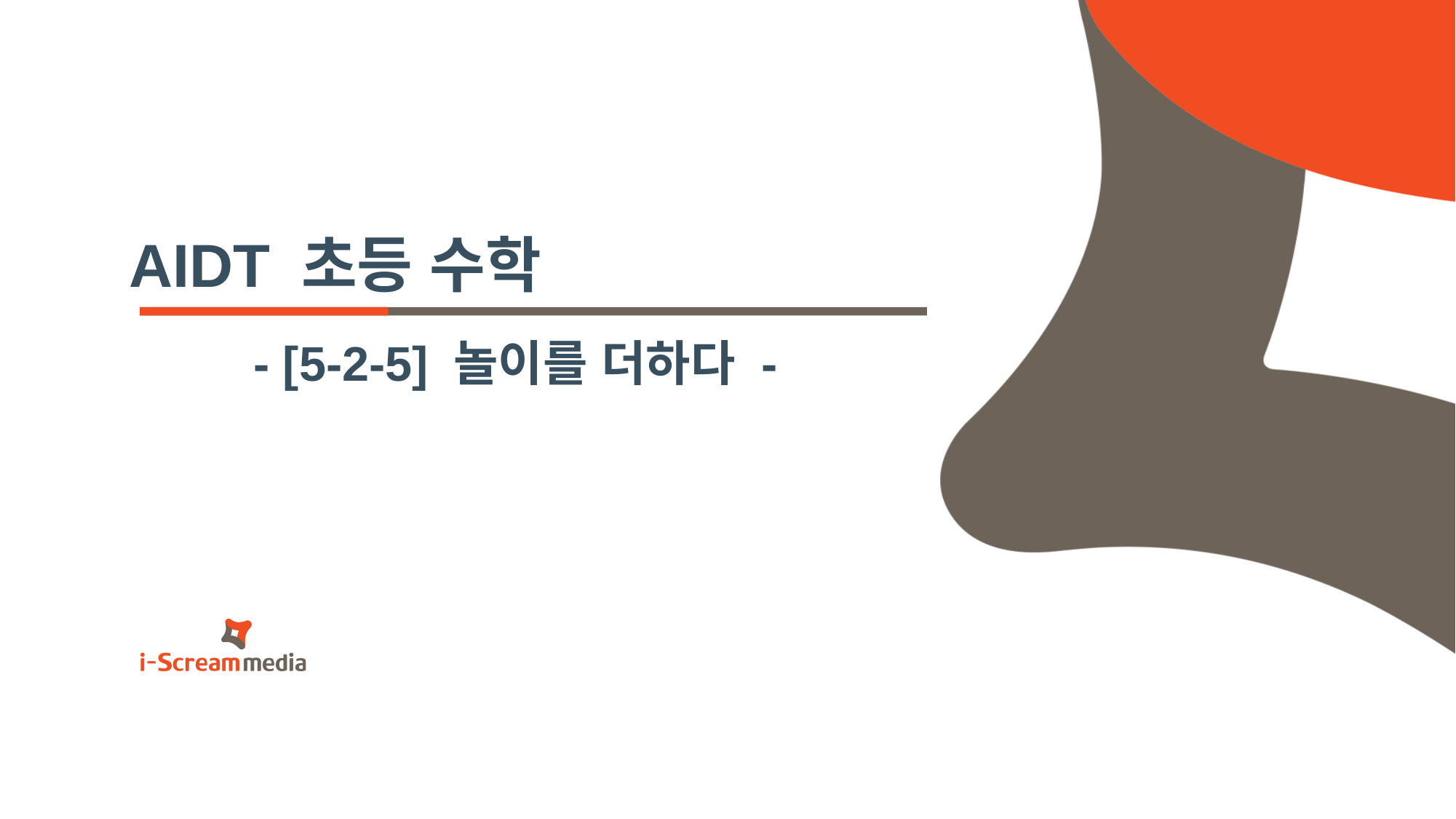

AIDT 초등 수학
 - [5-2-5] 놀이를 더하다 -